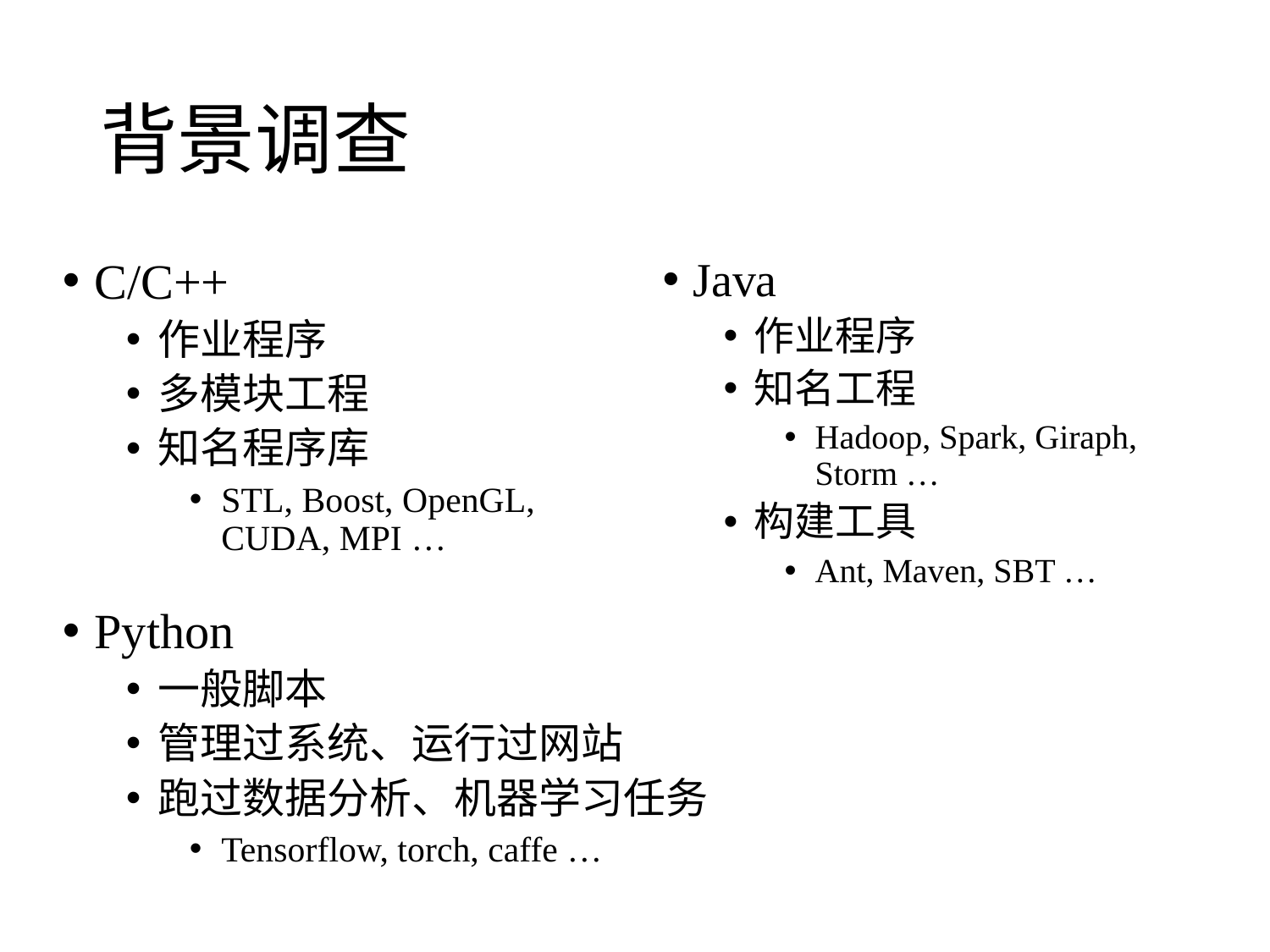

# 背景调查
C/C++
作业程序
多模块工程
知名程序库
STL, Boost, OpenGL, CUDA, MPI …
Java
作业程序
知名工程
Hadoop, Spark, Giraph, Storm …
构建工具
Ant, Maven, SBT …
Python
一般脚本
管理过系统、运行过网站
跑过数据分析、机器学习任务
Tensorflow, torch, caffe …